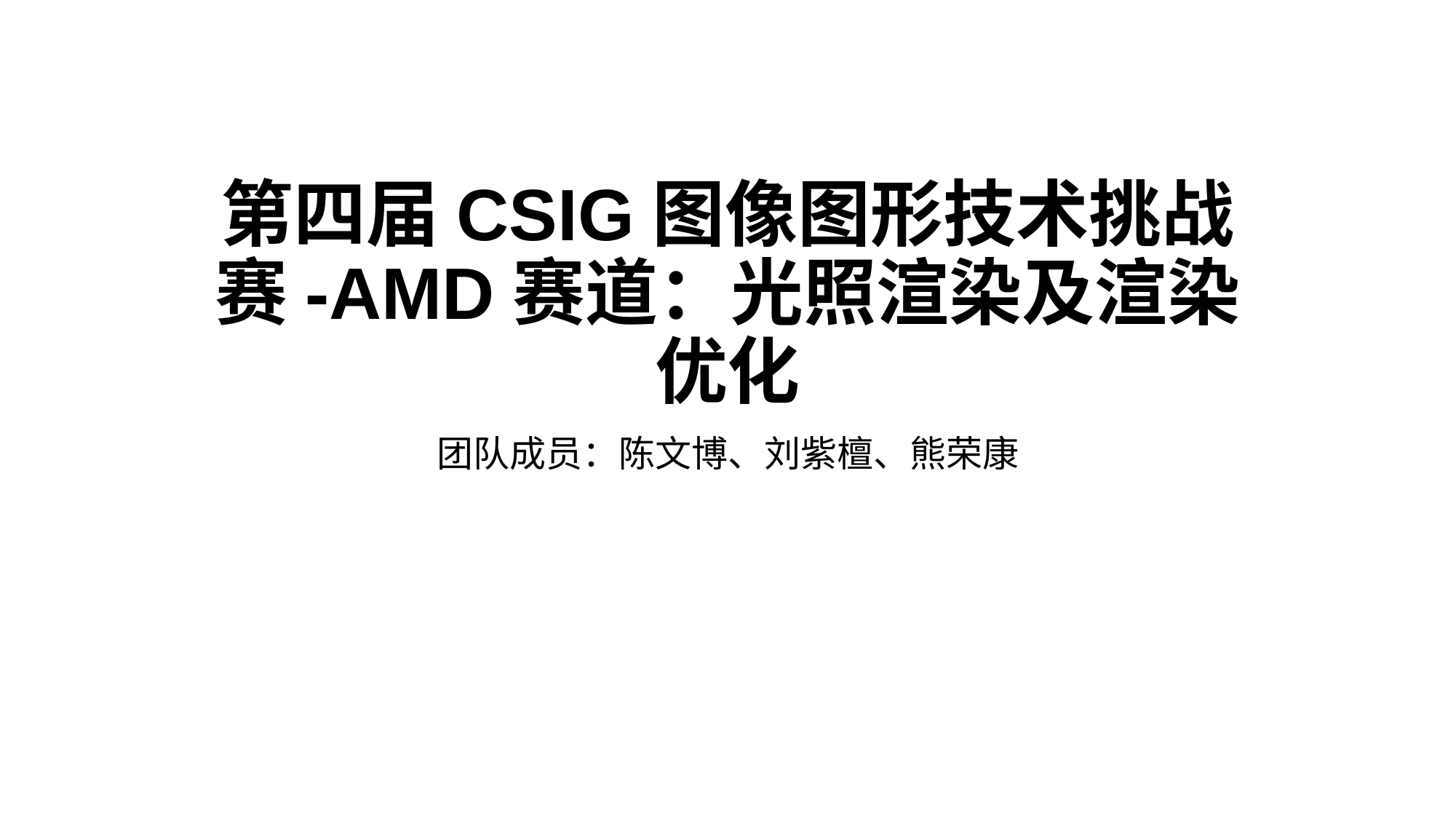

# 第四届CSIG图像图形技术挑战赛-AMD赛道：光照渲染及渲染优化
团队成员：陈文博、刘紫檀、熊荣康